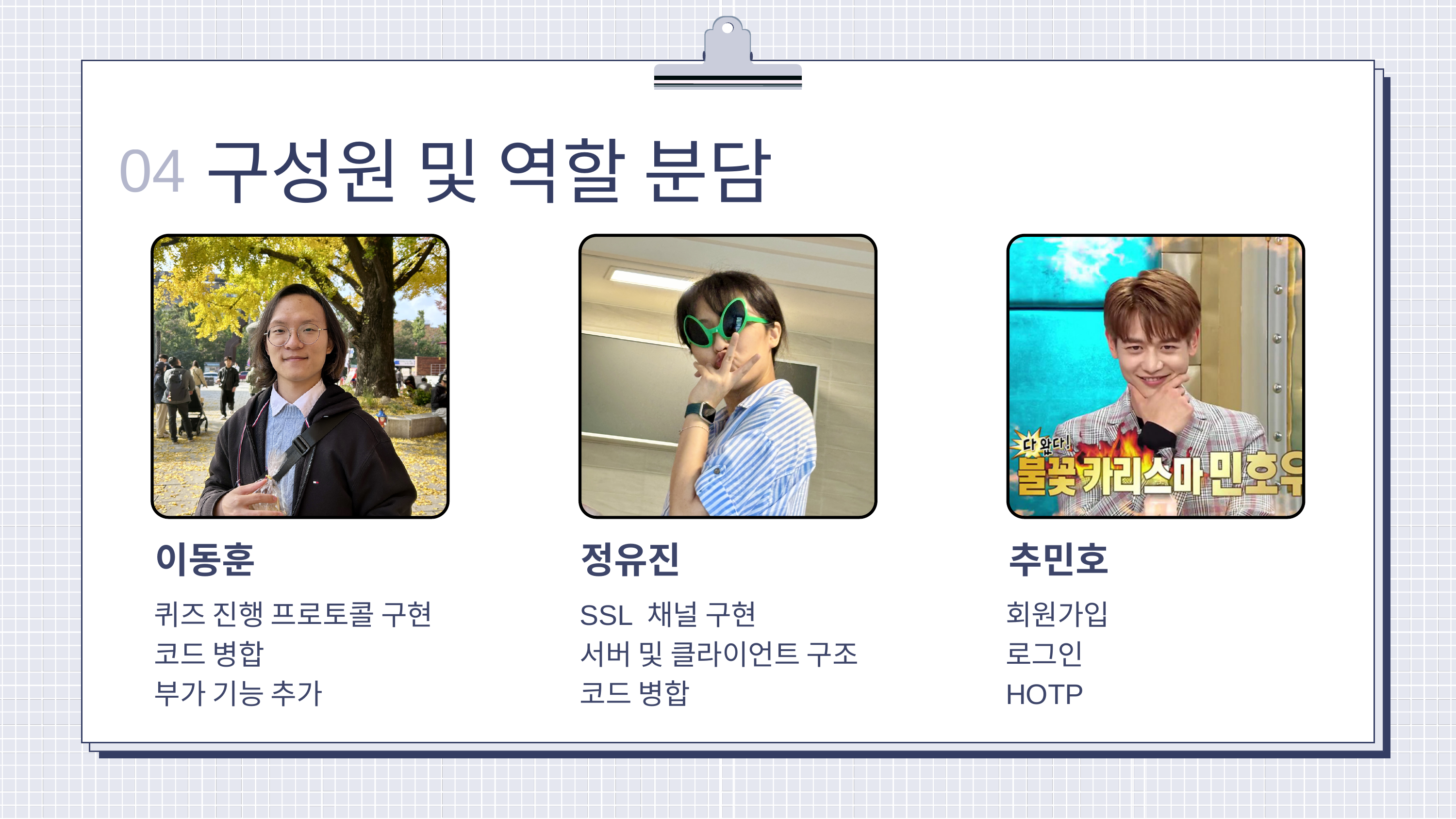

구성원 및 역할 분담
04

이동훈
정유진
추민호
퀴즈 진행 프로토콜 구현
코드 병합
부가 기능 추가
SSL 채널 구현
서버 및 클라이언트 구조
코드 병합
회원가입
로그인
HOTP